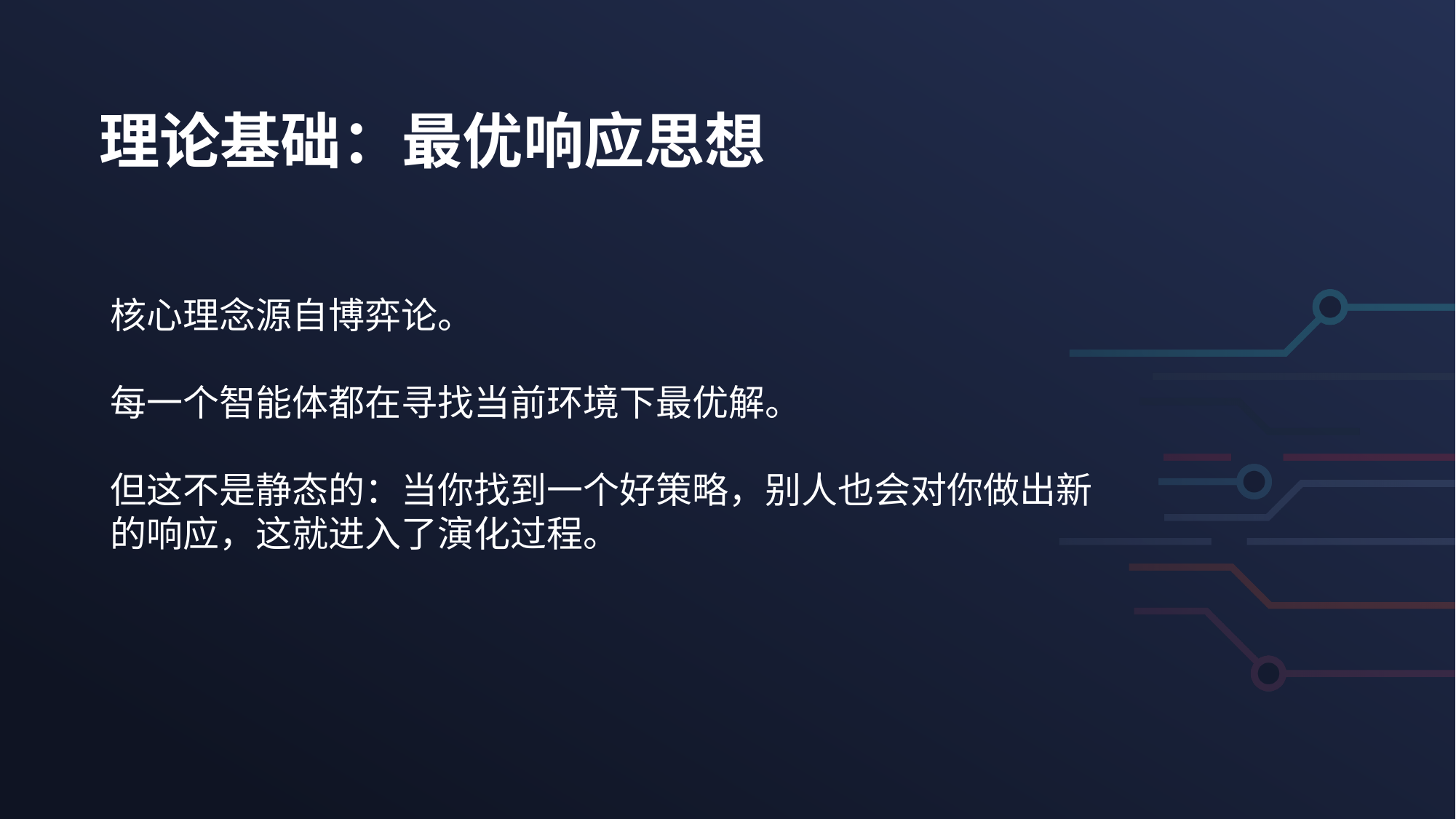

# 理论基础：最优响应思想
核心理念源自博弈论。

每一个智能体都在寻找当前环境下最优解。

但这不是静态的：当你找到一个好策略，别人也会对你做出新的响应，这就进入了演化过程。